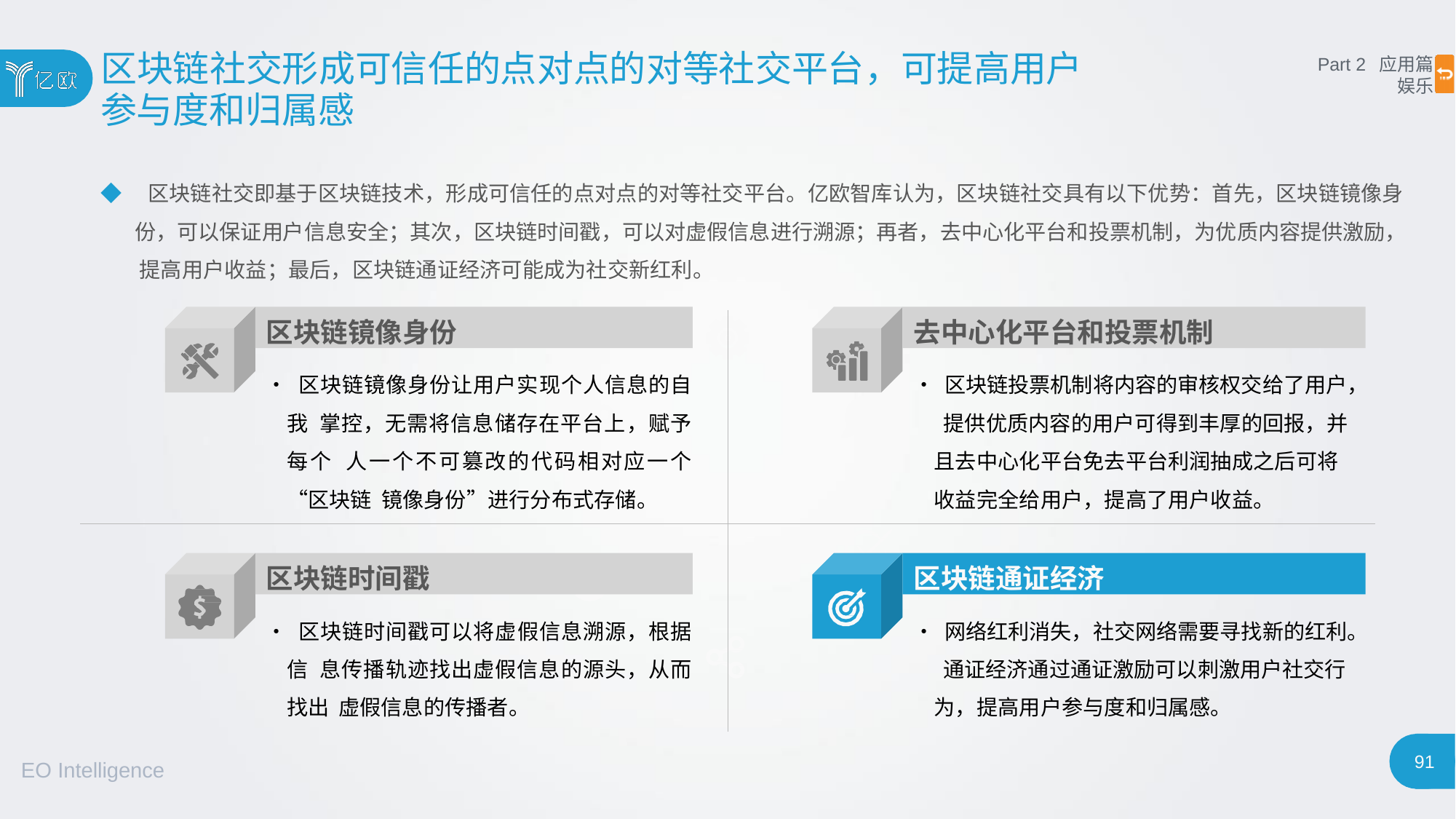

# 区块链社交形成可信任的点对点的对等社交平台，可提高用户
参与度和归属感
Part 2 应用篇
娱乐

◆ 区块链社交即基于区块链技术，形成可信任的点对点的对等社交平台。亿欧智库认为，区块链社交具有以下优势：首先，区块链镜像身  份，可以保证用户信息安全；其次，区块链时间戳，可以对虚假信息进行溯源；再者，去中心化平台和投票机制，为优质内容提供激励，  提高用户收益；最后，区块链通证经济可能成为社交新红利。

区块链镜像身份

去中心化平台和投票机制

• 区块链镜像身份让用户实现个人信息的自我  掌控，无需将信息储存在平台上，赋予每个  人一个不可篡改的代码相对应一个“区块链  镜像身份”进行分布式存储。
• 区块链投票机制将内容的审核权交给了用户，  提供优质内容的用户可得到丰厚的回报，并  且去中心化平台免去平台利润抽成之后可将  收益完全给用户，提高了用户收益。

区块链时间戳

区块链通证经济

• 区块链时间戳可以将虚假信息溯源，根据信  息传播轨迹找出虚假信息的源头，从而找出  虚假信息的传播者。
• 网络红利消失，社交网络需要寻找新的红利。  通证经济通过通证激励可以刺激用户社交行  为，提高用户参与度和归属感。

91
EO Intelligence